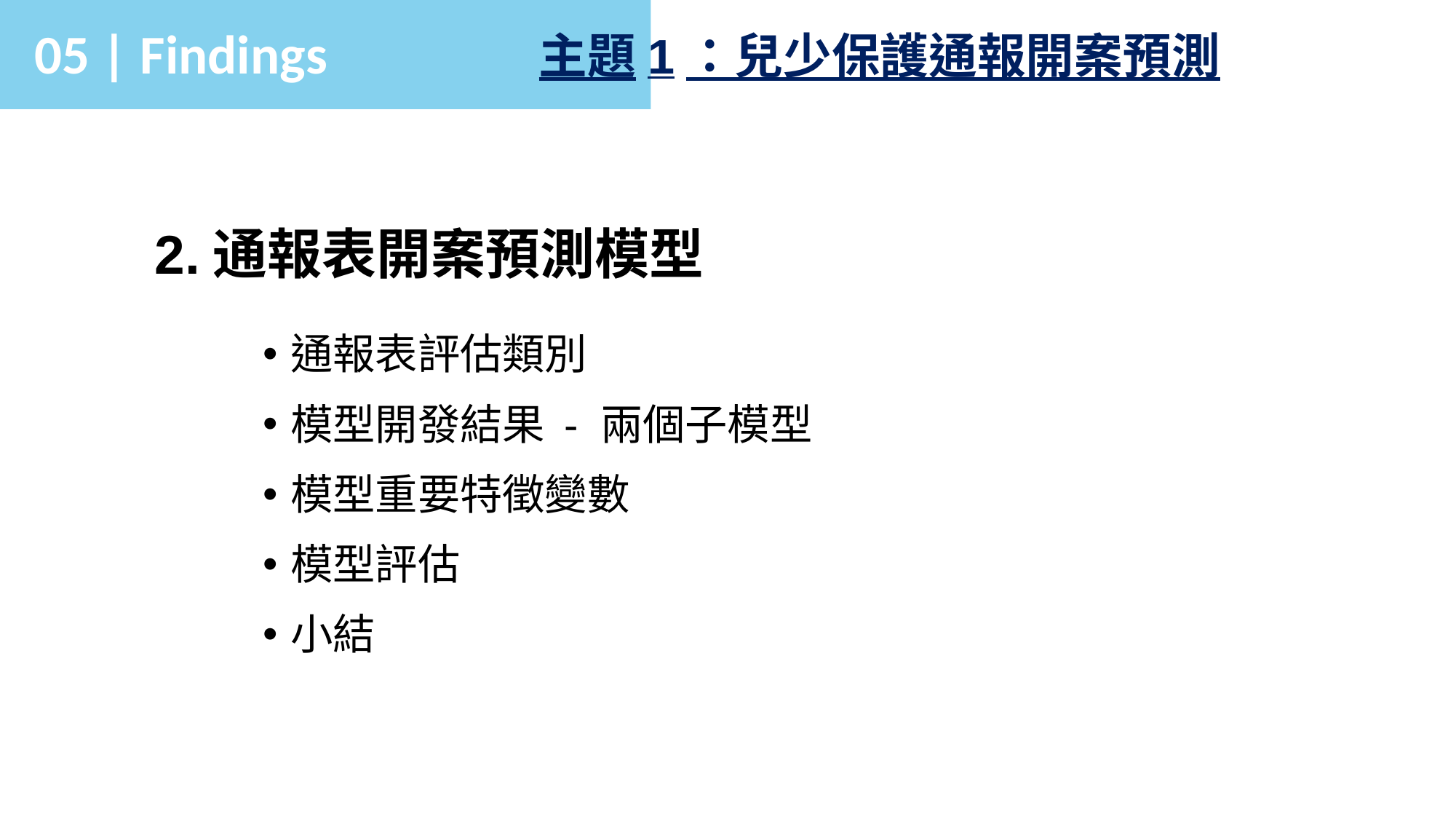

05 | Findings
主題1：兒少保護通報開案預測
2.通報表開案預測模型
通報表評估類別
模型開發結果 - 兩個子模型
模型重要特徵變數
模型評估
小結